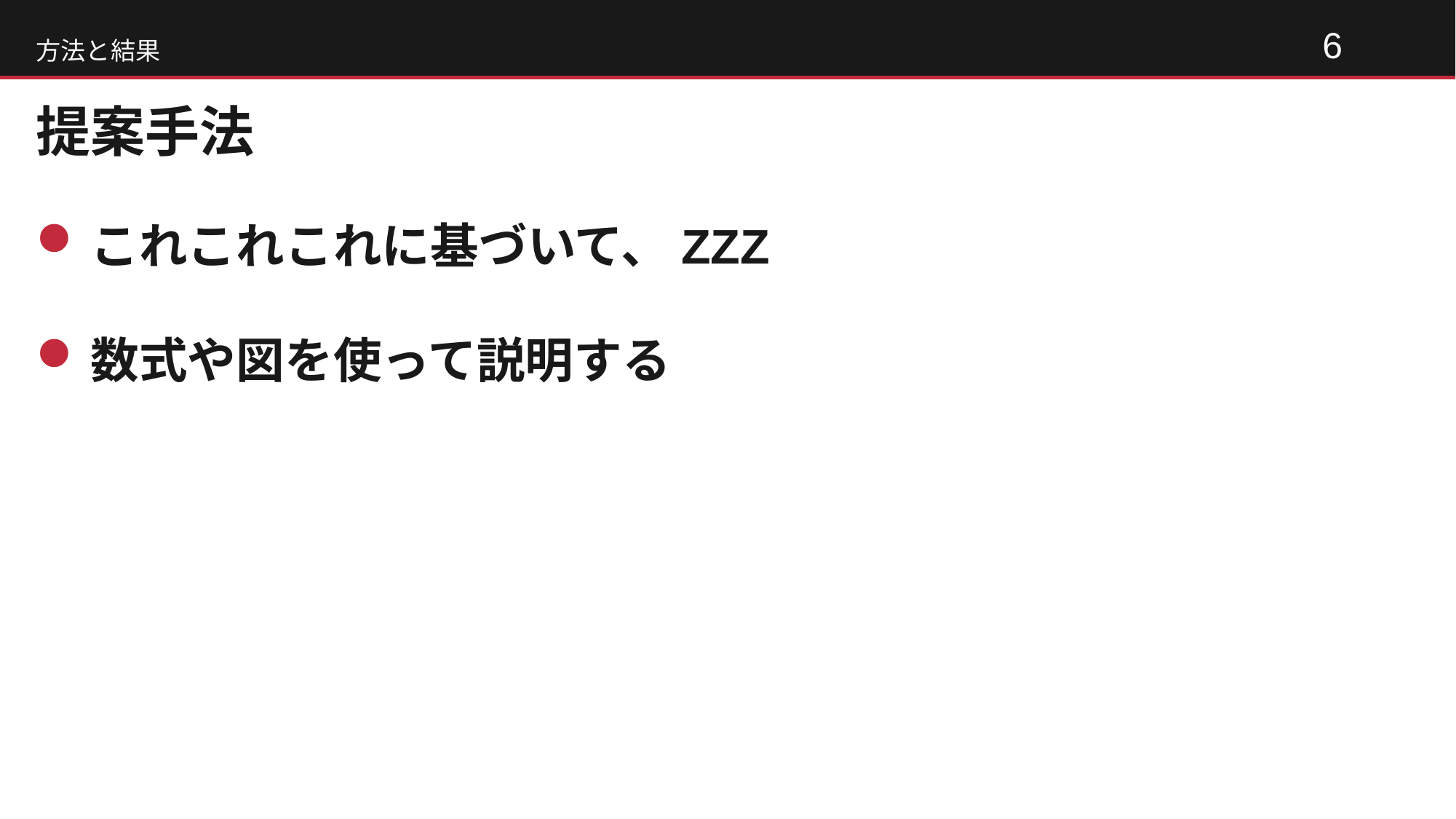

方法と結果
# 提案手法
これこれこれに基づいて、ZZZ
数式や図を使って説明する